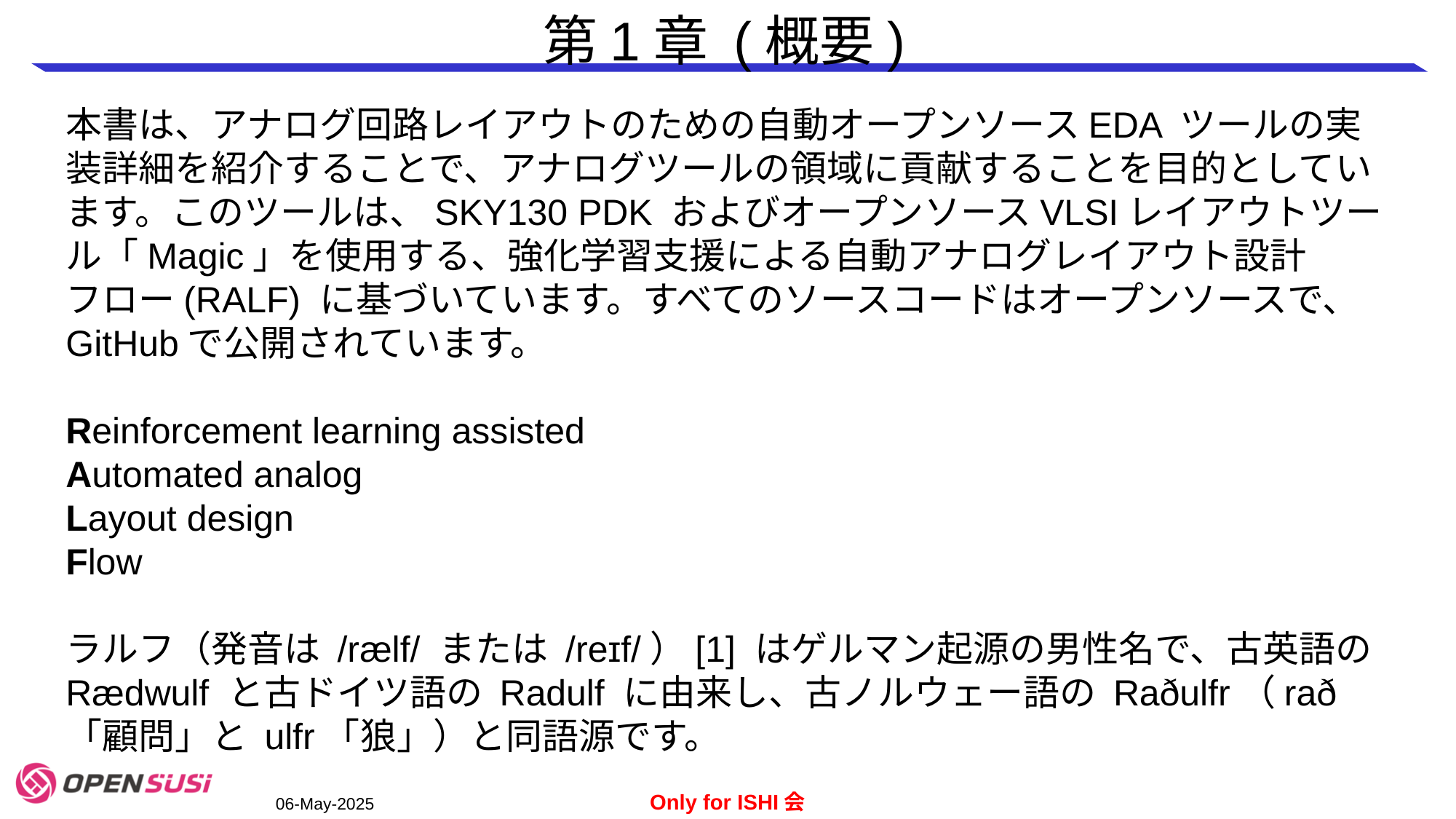

# 第1章 (概要)

本書は、アナログ回路レイアウトのための自動オープンソースEDA ツールの実装詳細を紹介することで、アナログツールの領域に貢献することを目的としています。このツールは、SKY130 PDK およびオープンソースVLSIレイアウトツール「Magic」を使用する、強化学習支援による自動アナログレイアウト設計
フロー(RALF) に基づいています。すべてのソースコードはオープンソースで、GitHubで公開されています。

Reinforcement learning assisted
Automated analog
Layout design
Flow

ラルフ（発音は /rælf/ または /reɪf/）[1] はゲルマン起源の男性名で、古英語の Rædwulf と古ドイツ語の Radulf に由来し、古ノルウェー語の Raðulfr（rað「顧問」と ulfr「狼」）と同語源です。
06-May-2025